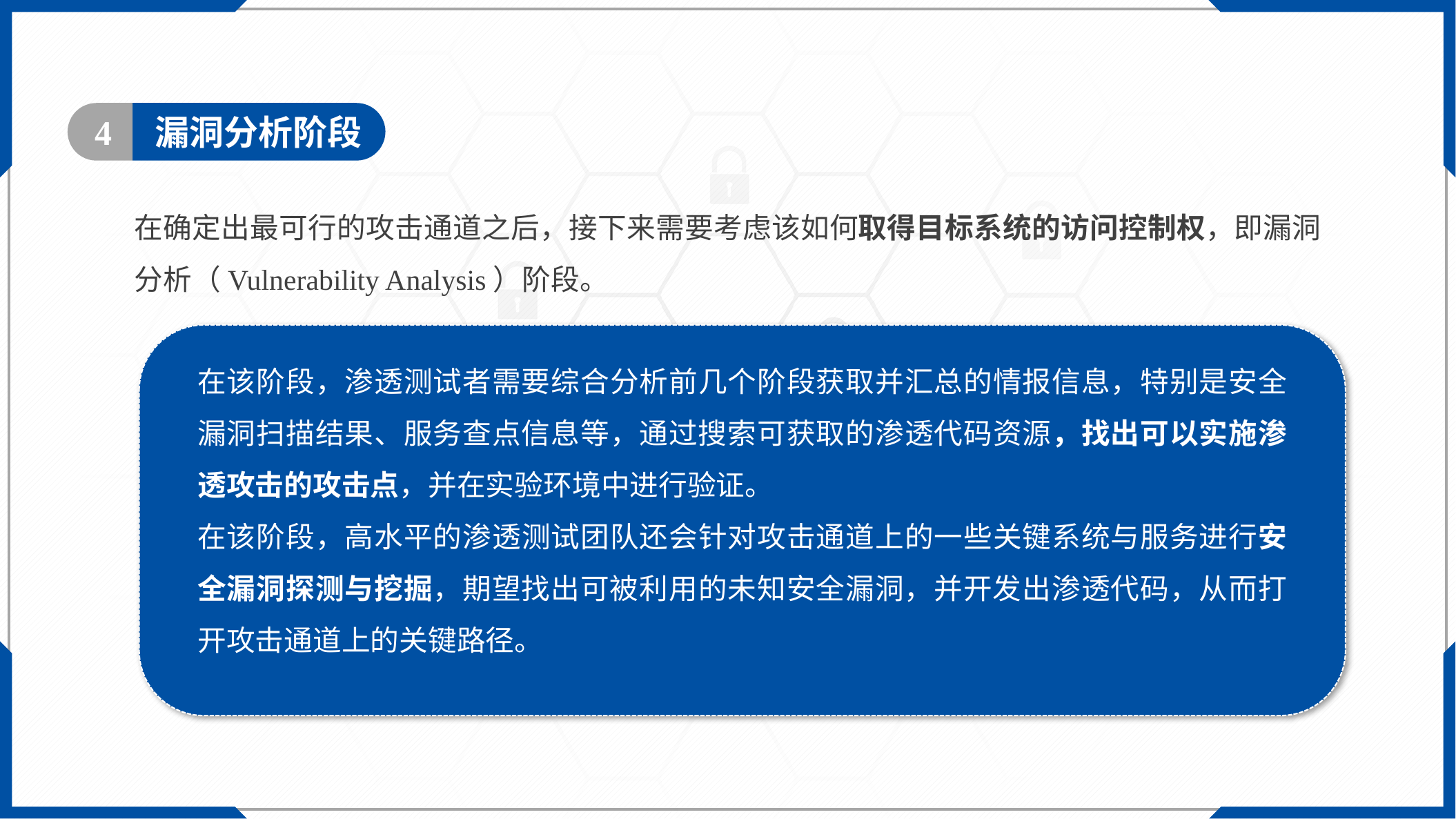

4
漏洞分析阶段
在确定出最可行的攻击通道之后，接下来需要考虑该如何取得目标系统的访问控制权，即漏洞分析（Vulnerability Analysis）阶段。

在该阶段，渗透测试者需要综合分析前几个阶段获取并汇总的情报信息，特别是安全漏洞扫描结果、服务查点信息等，通过搜索可获取的渗透代码资源，找出可以实施渗透攻击的攻击点，并在实验环境中进行验证。
在该阶段，高水平的渗透测试团队还会针对攻击通道上的一些关键系统与服务进行安全漏洞探测与挖掘，期望找出可被利用的未知安全漏洞，并开发出渗透代码，从而打开攻击通道上的关键路径。